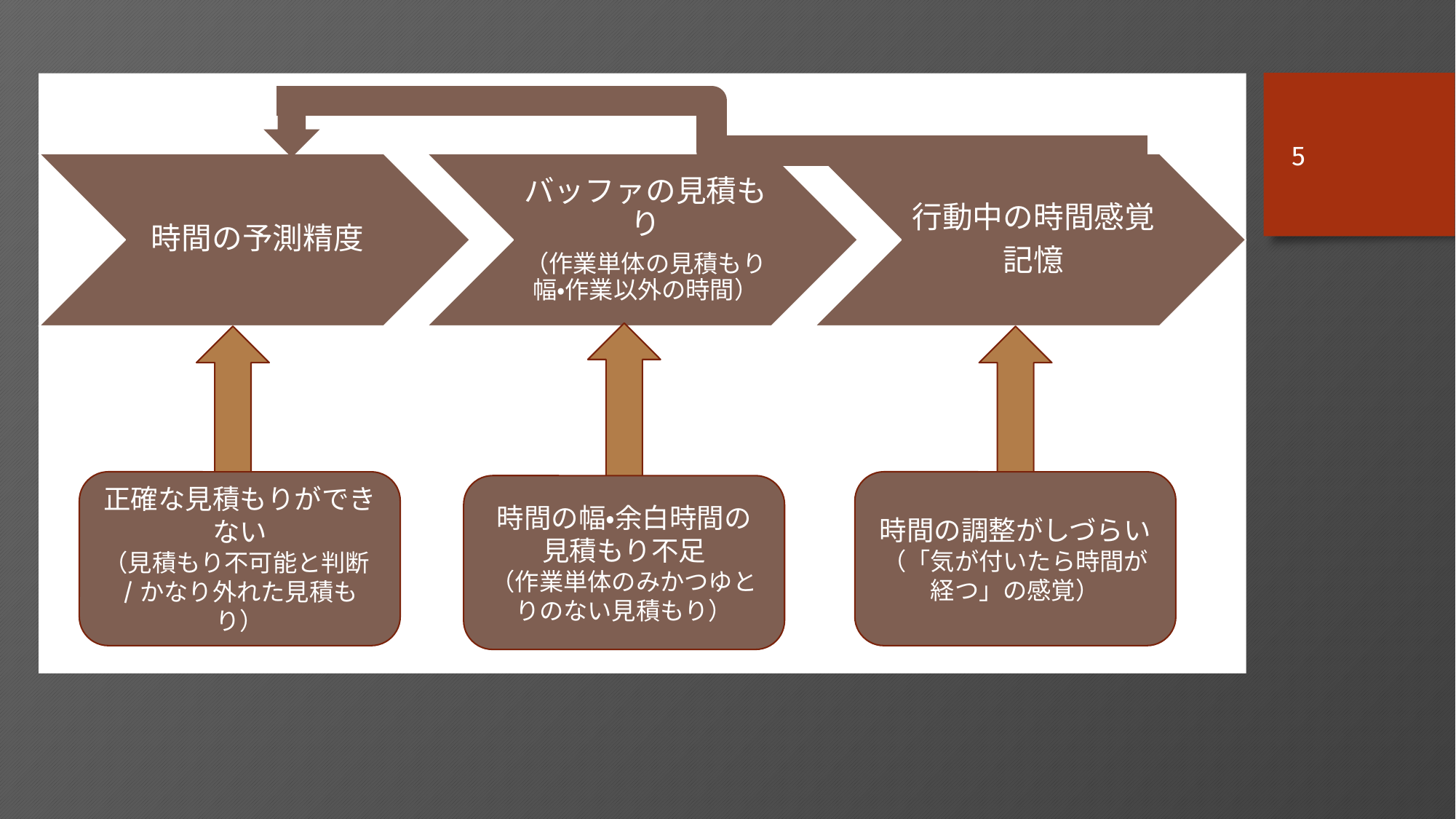

時間の予測精度
バッファの見積もり
（作業単体の見積もり幅・作業以外の時間）
行動中の時間感覚
記憶
5

正確な見積もりができない
（見積もり不可能と判断/かなり外れた見積もり）
時間の調整がしづらい
（「気が付いたら時間が経つ」の感覚）
時間の幅・余白時間の
見積もり不足
（作業単体のみかつゆとりのない見積もり）